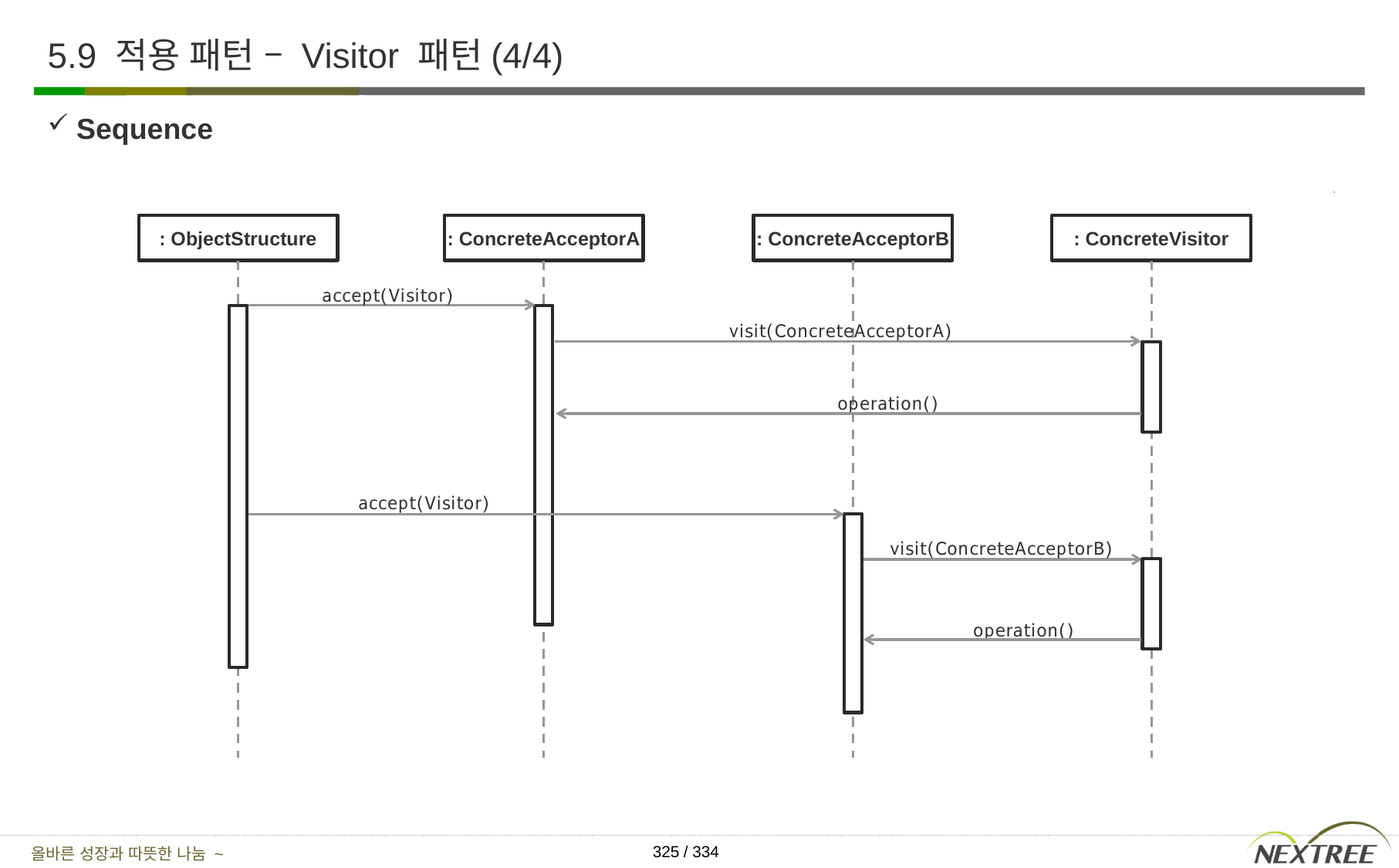

# 5.9 적용 패턴 – Visitor 패턴(4/4)
Sequence
: ObjectStructure
: ConcreteAcceptorA
: ConcreteAcceptorB
: ConcreteVisitor
accept(Visitor)

visit(ConcreteAcceptorA)

operation()

accept(Visitor)

visit(ConcreteAcceptorB)

operation()